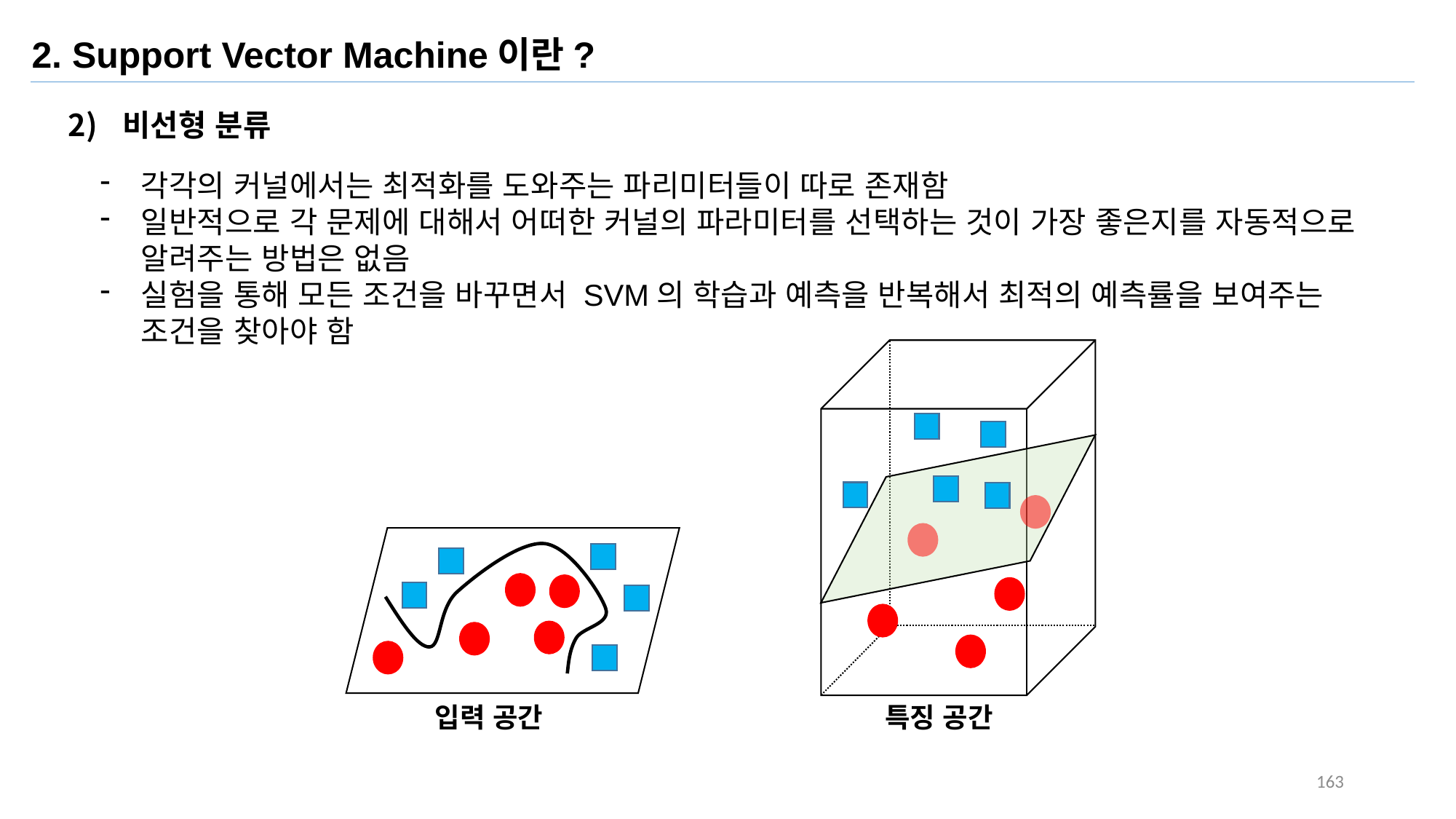

2. Support Vector Machine이란?
비선형 분류
각각의 커널에서는 최적화를 도와주는 파리미터들이 따로 존재함
일반적으로 각 문제에 대해서 어떠한 커널의 파라미터를 선택하는 것이 가장 좋은지를 자동적으로 알려주는 방법은 없음
실험을 통해 모든 조건을 바꾸면서 SVM의 학습과 예측을 반복해서 최적의 예측률을 보여주는 조건을 찾아야 함

입력 공간
특징 공간
163